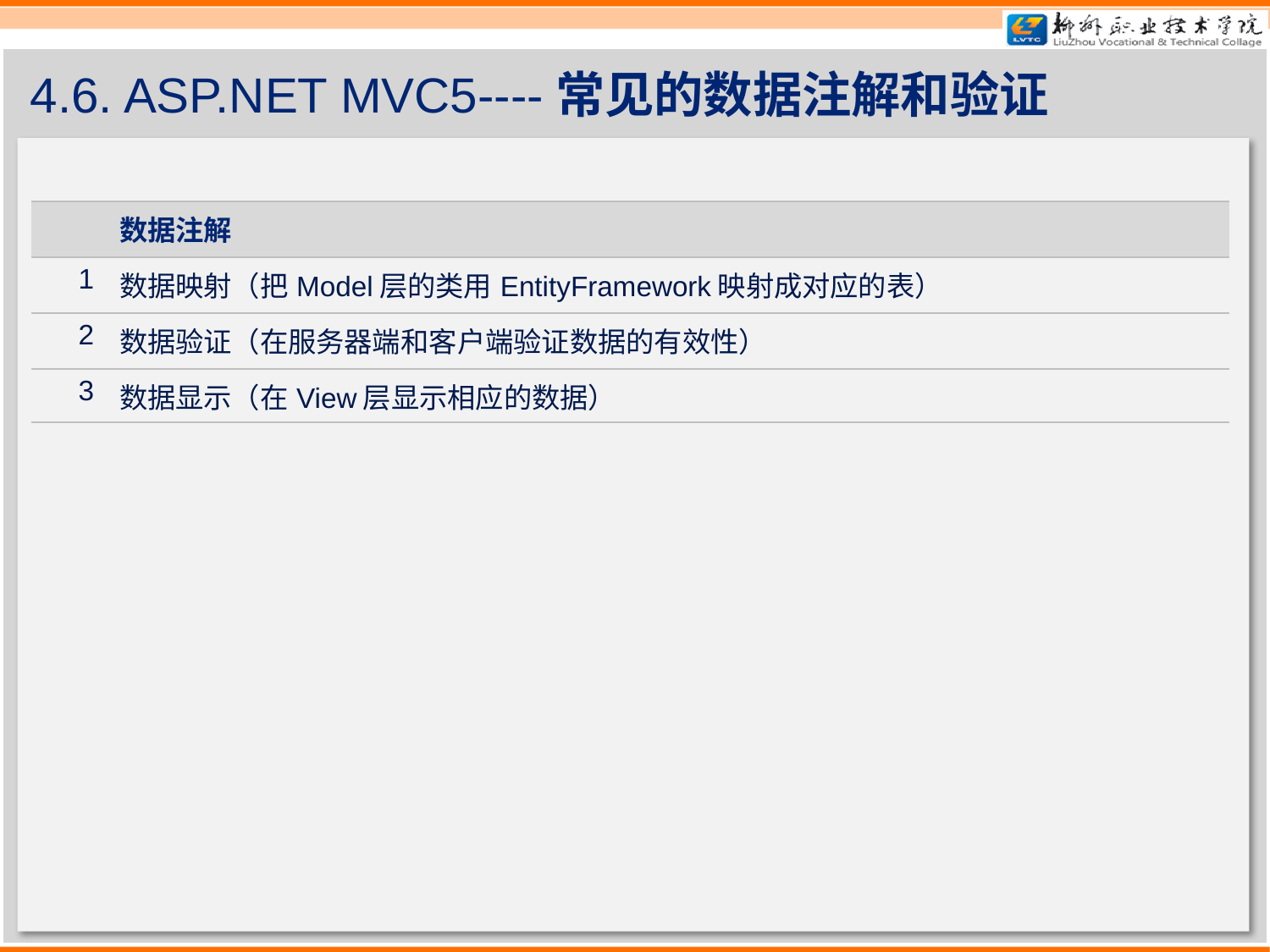

# 4.6. ASP.NET MVC5----常见的数据注解和验证
|  | 数据注解 |
| --- | --- |
| 1 | 数据映射（把Model层的类用EntityFramework映射成对应的表） |
| 2 | 数据验证（在服务器端和客户端验证数据的有效性） |
| 3 | 数据显示（在View层显示相应的数据） |